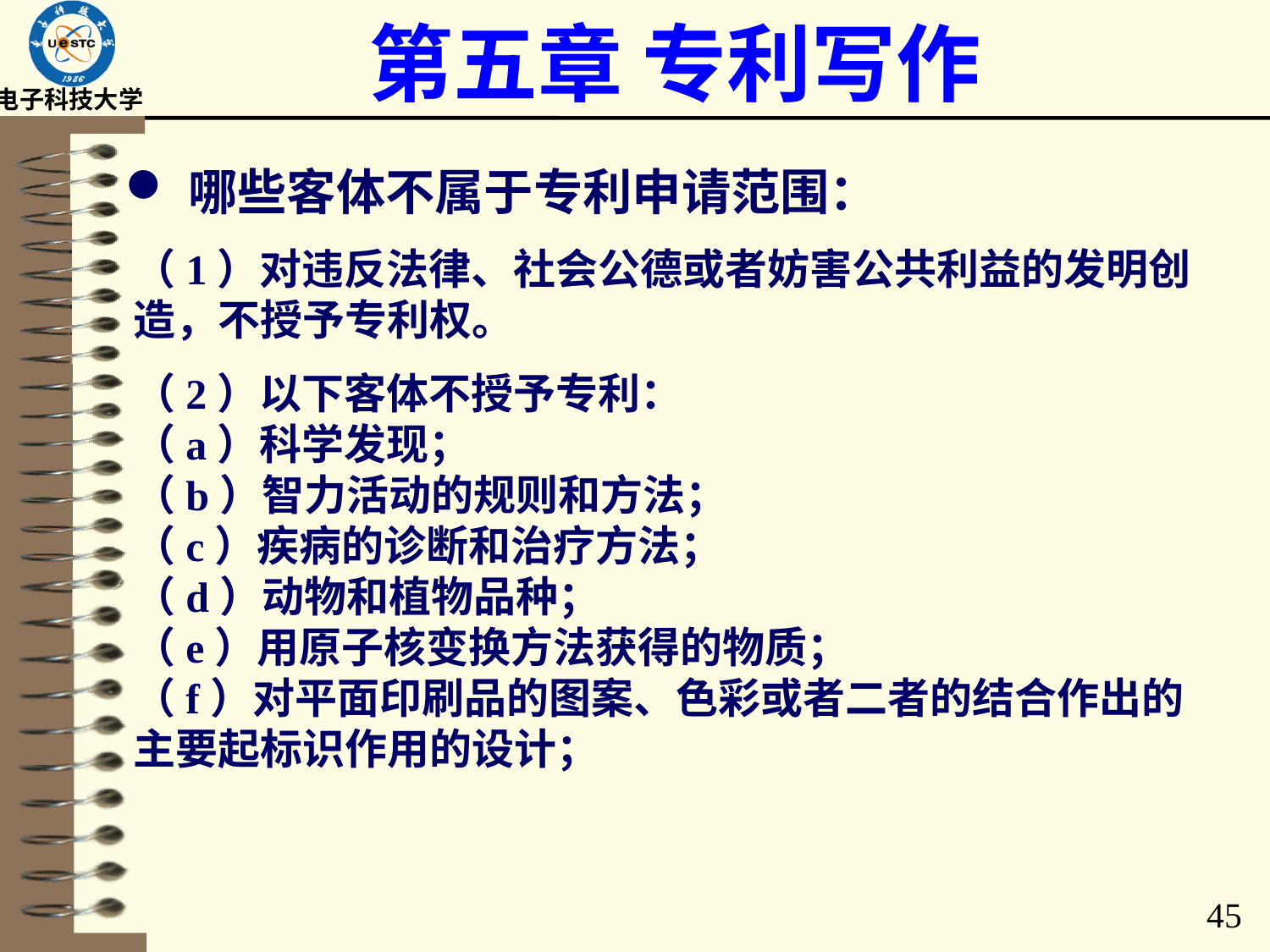

# 第五章 专利写作
哪些客体不属于专利申请范围：
（1）对违反法律、社会公德或者妨害公共利益的发明创造，不授予专利权。
（2）以下客体不授予专利：
（a）科学发现；
（b）智力活动的规则和方法；
（c）疾病的诊断和治疗方法；
（d）动物和植物品种；
（e）用原子核变换方法获得的物质；
（f）对平面印刷品的图案、色彩或者二者的结合作出的主要起标识作用的设计；
45